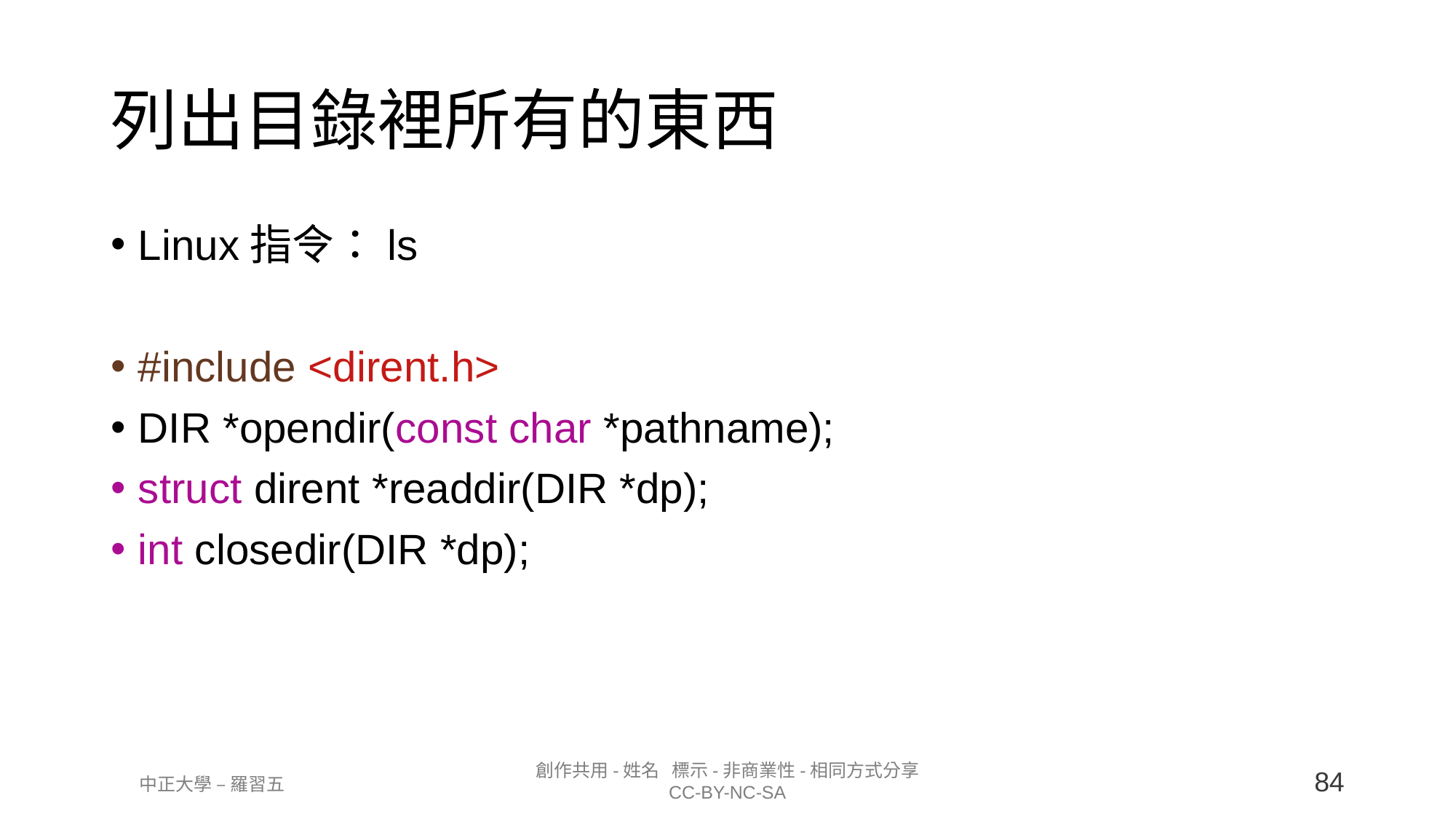

列出目錄裡所有的東西
Linux指令：ls

#include <dirent.h>
DIR *opendir(const char *pathname);
struct dirent *readdir(DIR *dp);
int closedir(DIR *dp);